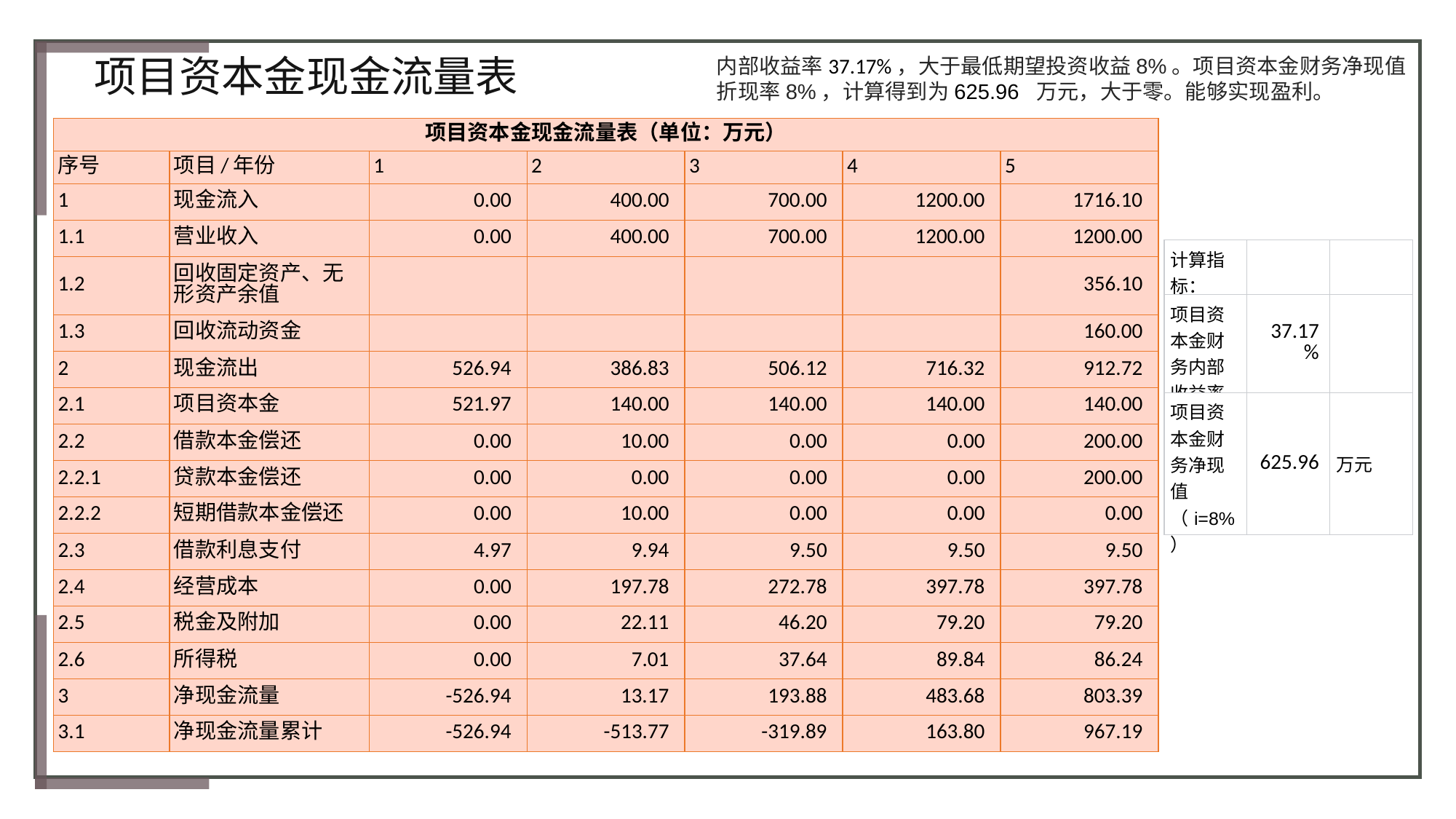

项目资本金现金流量表
内部收益率37.17%，大于最低期望投资收益8%。项目资本金财务净现值折现率8%，计算得到为625.96  万元，大于零。能够实现盈利。
| 项目资本金现金流量表（单位：万元） |  |  |  |  |  |  |
| --- | --- | --- | --- | --- | --- | --- |
| 序号 | 项目/年份 | 1 | 2 | 3 | 4 | 5 |
| 1 | 现金流入 | 0.00 | 400.00 | 700.00 | 1200.00 | 1716.10 |
| 1.1 | 营业收入 | 0.00 | 400.00 | 700.00 | 1200.00 | 1200.00 |
| 1.2 | 回收固定资产、无形资产余值 |  |  |  |  | 356.10 |
| 1.3 | 回收流动资金 |  |  |  |  | 160.00 |
| 2 | 现金流出 | 526.94 | 386.83 | 506.12 | 716.32 | 912.72 |
| 2.1 | 项目资本金 | 521.97 | 140.00 | 140.00 | 140.00 | 140.00 |
| 2.2 | 借款本金偿还 | 0.00 | 10.00 | 0.00 | 0.00 | 200.00 |
| 2.2.1 | 贷款本金偿还 | 0.00 | 0.00 | 0.00 | 0.00 | 200.00 |
| 2.2.2 | 短期借款本金偿还 | 0.00 | 10.00 | 0.00 | 0.00 | 0.00 |
| 2.3 | 借款利息支付 | 4.97 | 9.94 | 9.50 | 9.50 | 9.50 |
| 2.4 | 经营成本 | 0.00 | 197.78 | 272.78 | 397.78 | 397.78 |
| 2.5 | 税金及附加 | 0.00 | 22.11 | 46.20 | 79.20 | 79.20 |
| 2.6 | 所得税 | 0.00 | 7.01 | 37.64 | 89.84 | 86.24 |
| 3 | 净现金流量 | -526.94 | 13.17 | 193.88 | 483.68 | 803.39 |
| 3.1 | 净现金流量累计 | -526.94 | -513.77 | -319.89 | 163.80 | 967.19 |
| 计算指标： |  |  |
| --- | --- | --- |
| 项目资本金财务内部收益率 | 37.17% |  |
| 项目资本金财务净现值（i=8%） | 625.96 | 万元 |